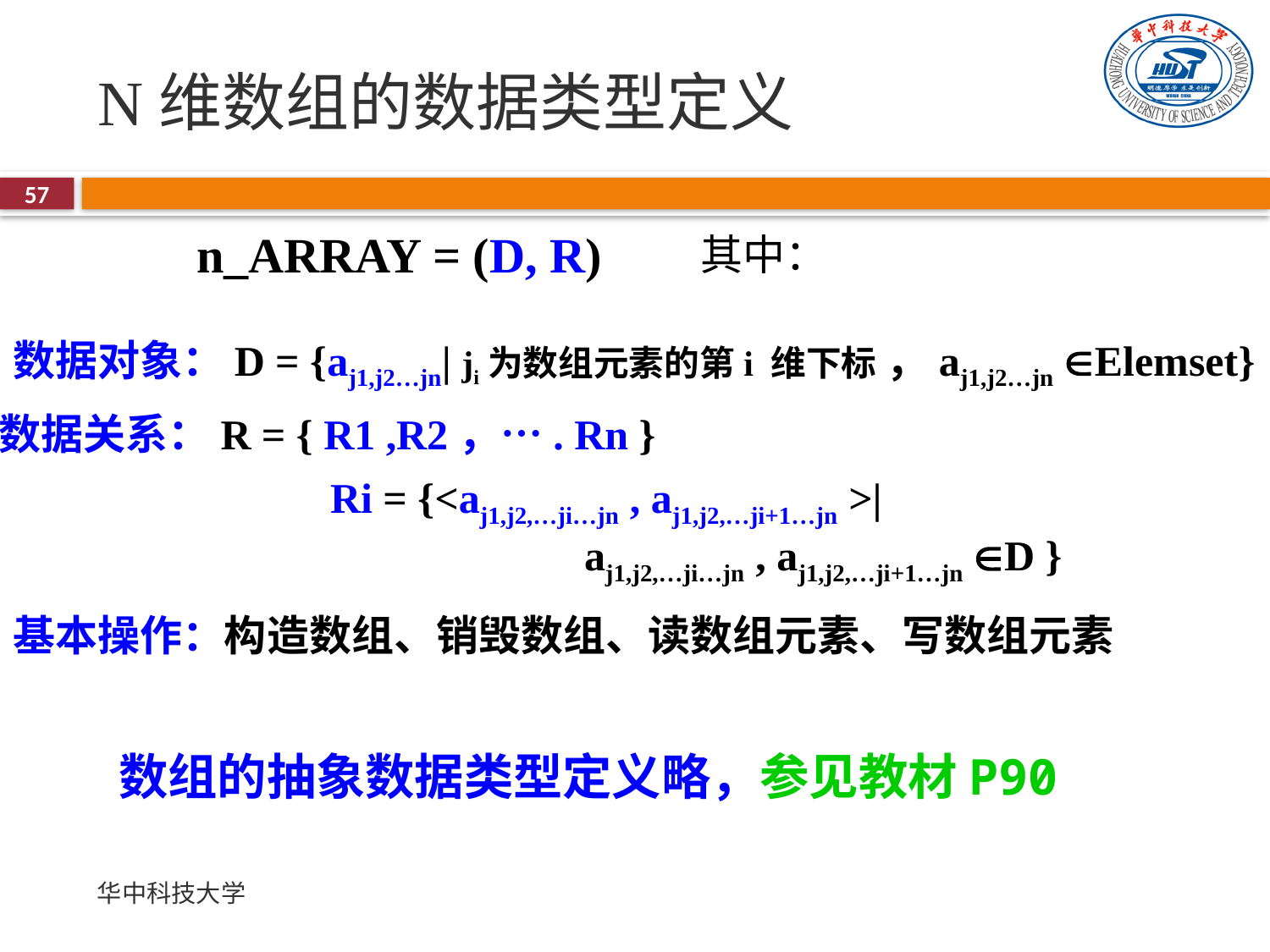

# N维数组的数据类型定义
57
n_ARRAY = (D, R)
其中：
数据对象：D = {aj1,j2…jn| ji为数组元素的第i 维下标 ，aj1,j2…jn ∈Elemset}
数据关系：R = { R1 ,R2，…. Rn }
      Ri = {<aj1,j2,…ji…jn , aj1,j2,…ji+1…jn >|
                              aj1,j2,…ji…jn , aj1,j2,…ji+1…jn ∈D }
基本操作：
构造数组、销毁数组、读数组元素、写数组元素
数组的抽象数据类型定义略，参见教材P90
华中科技大学